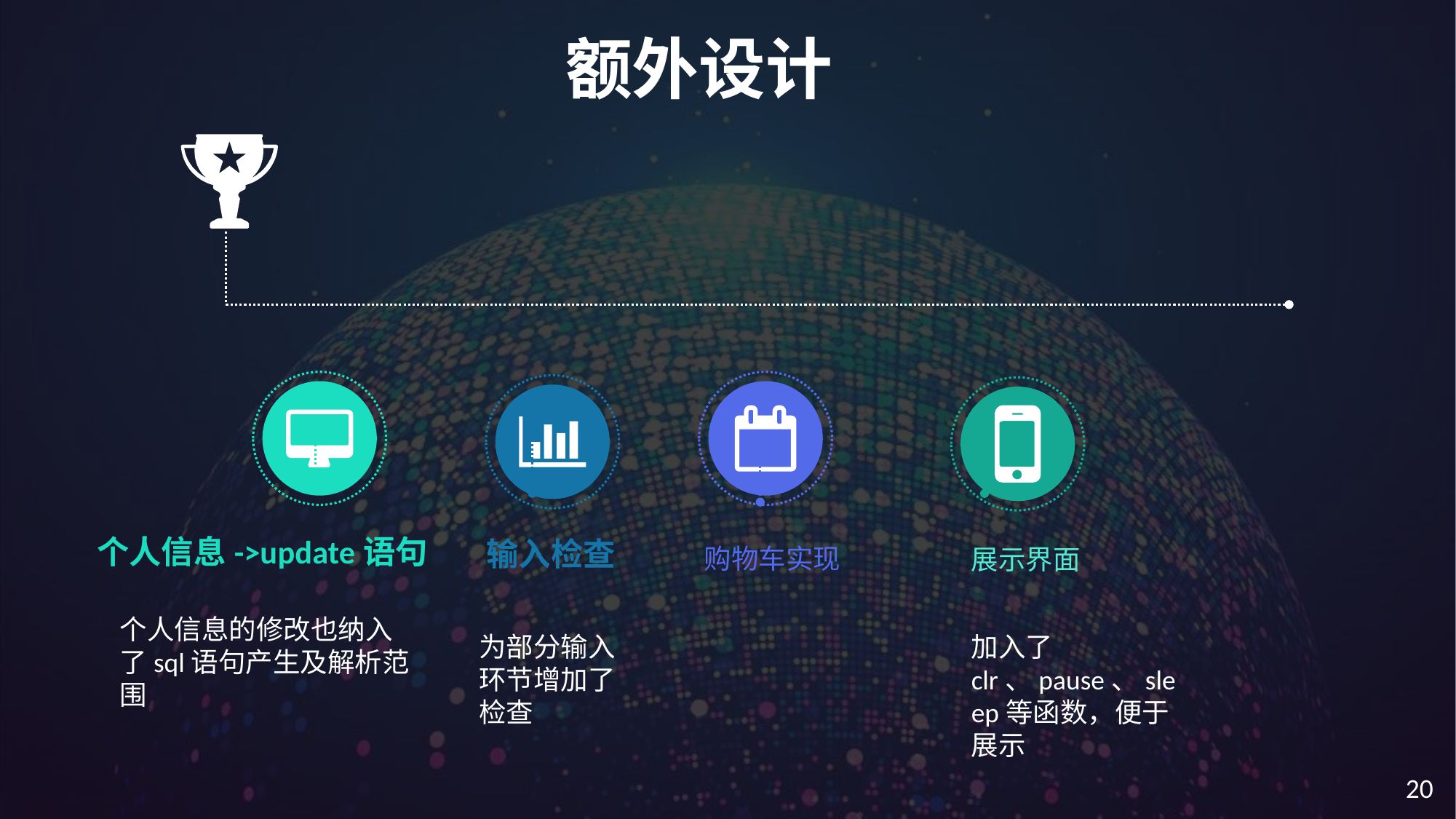

额外设计

个人信息->update语句
输入检查
购物车实现
展示界面
个人信息的修改也纳入了sql语句产生及解析范围
为部分输入环节增加了检查
加入了clr、pause、sleep等函数，便于展示
20